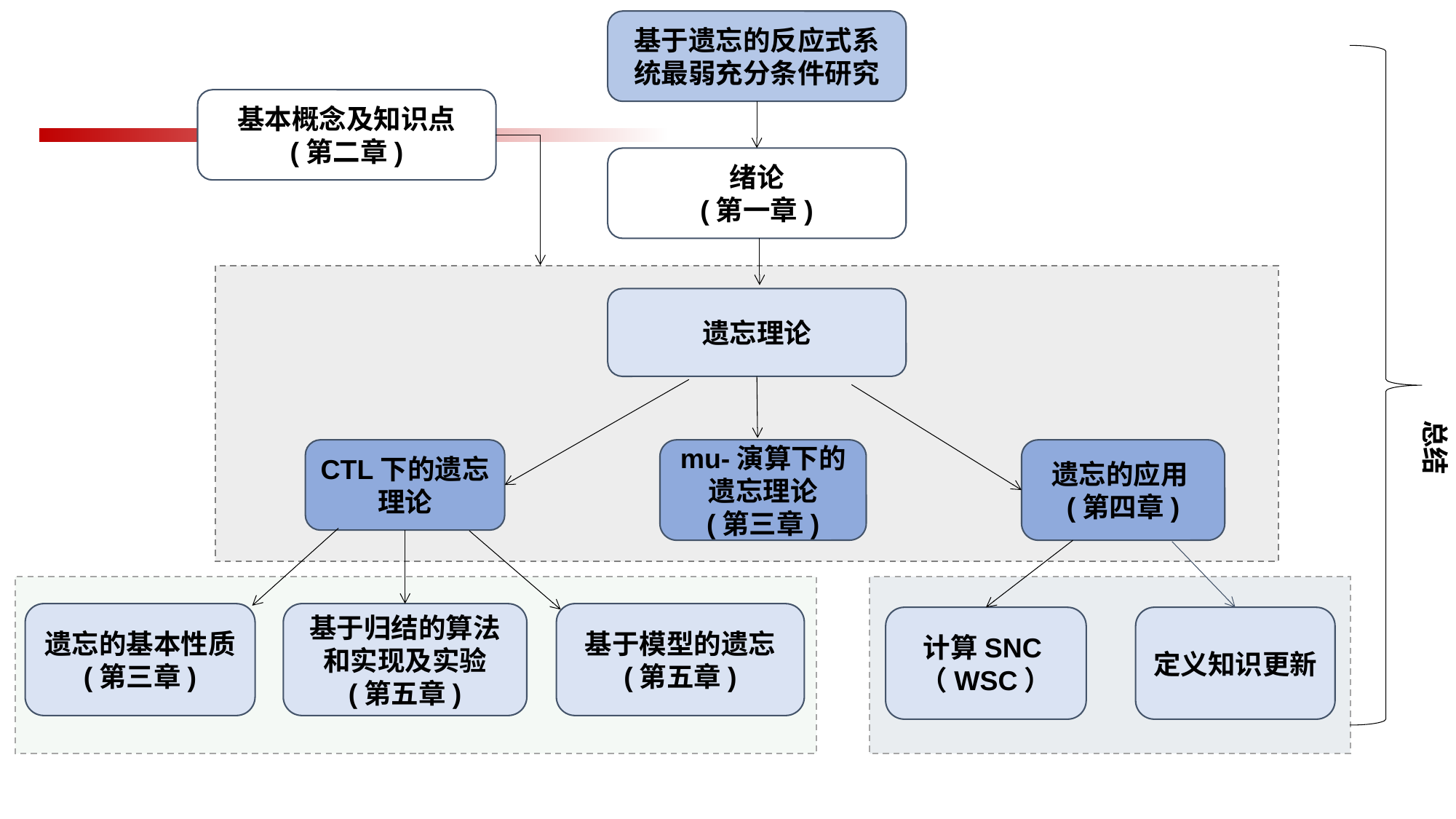

基于遗忘的反应式系统最弱充分条件研究

基本概念及知识点
(第二章)
绪论
(第一章)

遗忘理论
总结
CTL下的遗忘理论
mu-演算下的遗忘理论
(第三章)
遗忘的应用(第四章)

遗忘的基本性质
(第三章)
基于归结的算法和实现及实验
(第五章)
基于模型的遗忘
(第五章)
计算SNC（WSC）
定义知识更新